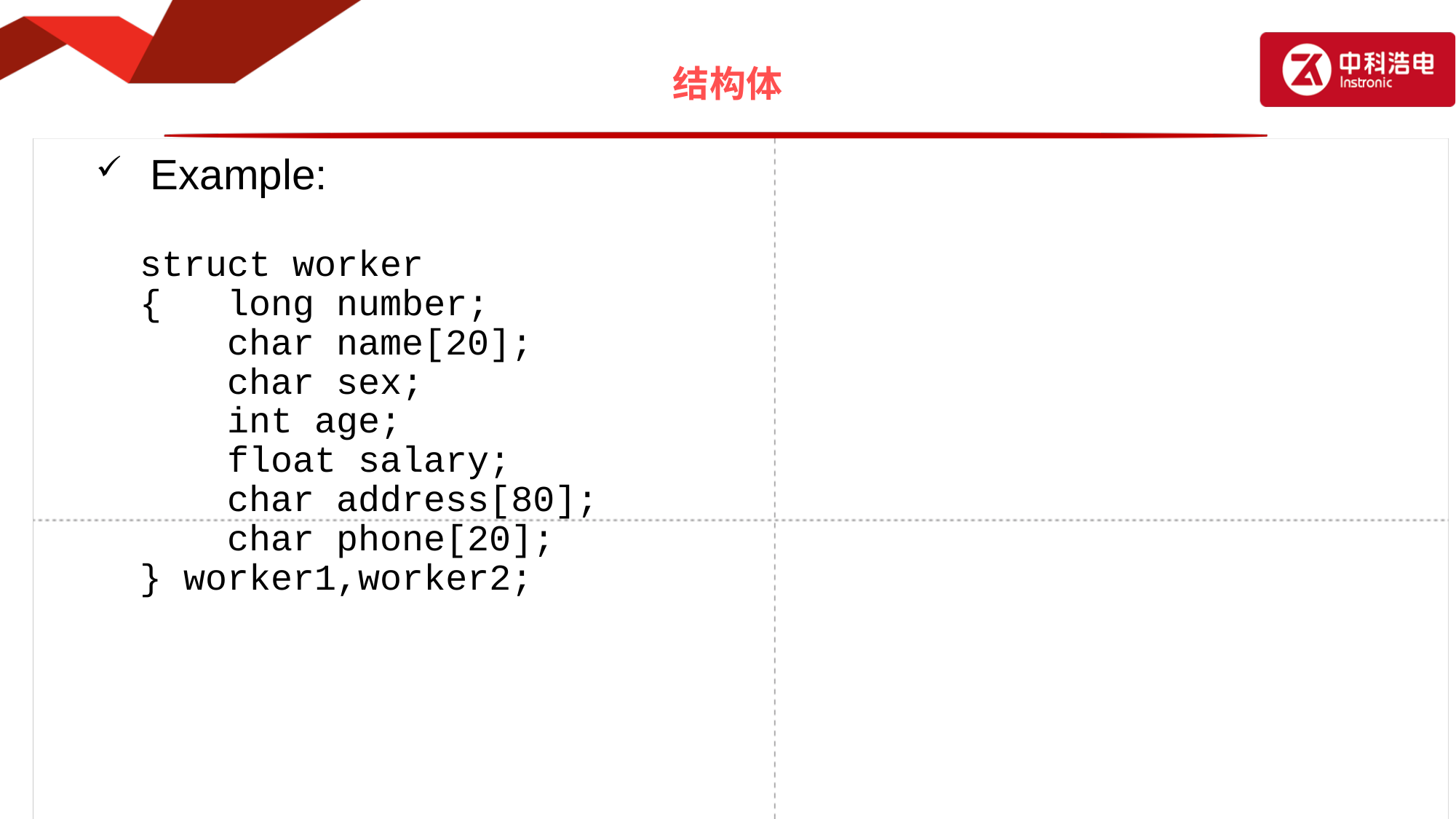

# 结构体
Example:

struct worker
{   long number;
    char name[20];
    char sex;
    int age;
    float salary;
    char address[80];
    char phone[20];
} worker1,worker2;